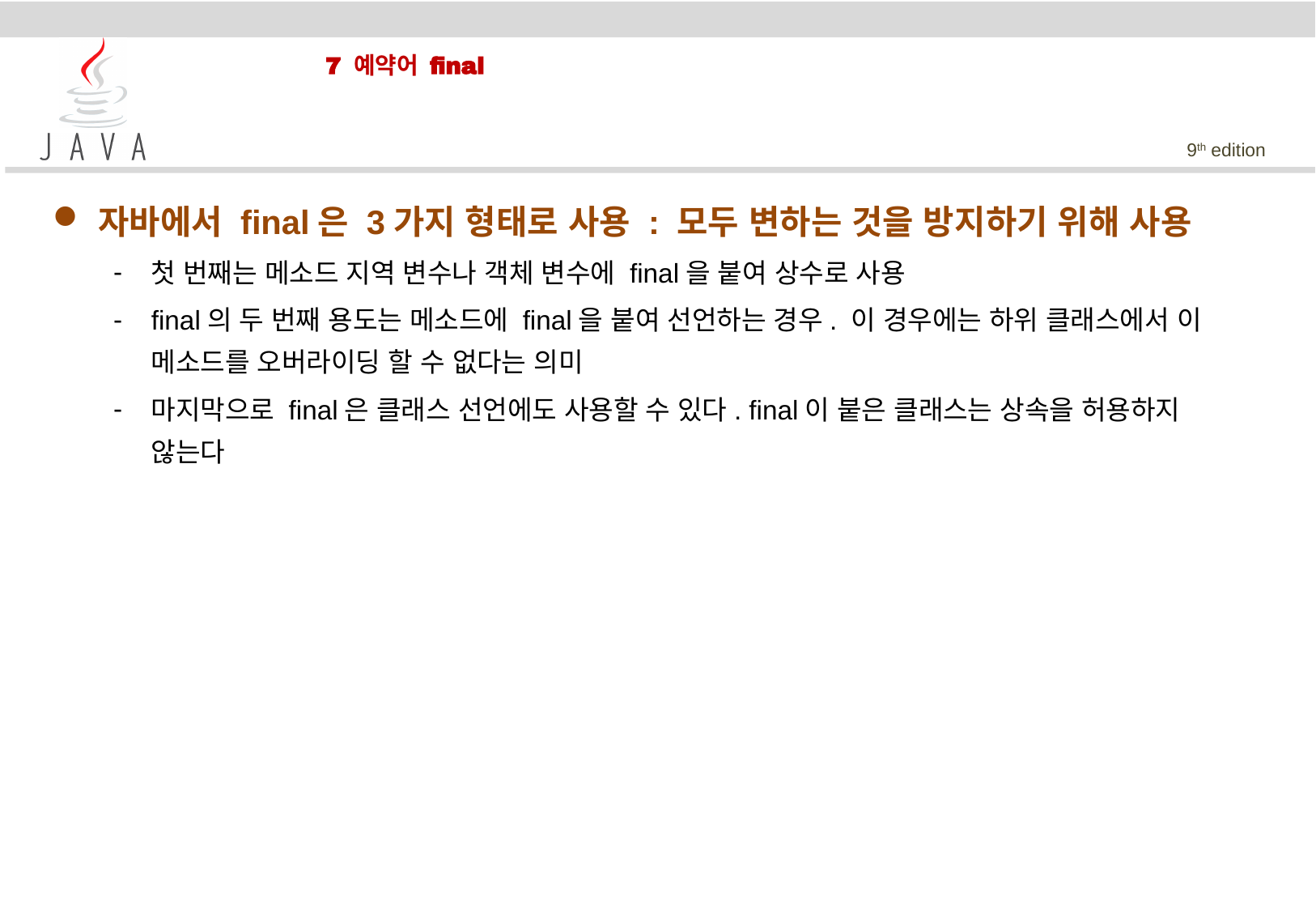

# 7 예약어 final

자바에서 final은 3가지 형태로 사용 : 모두 변하는 것을 방지하기 위해 사용
첫 번째는 메소드 지역 변수나 객체 변수에 final을 붙여 상수로 사용
final의 두 번째 용도는 메소드에 final을 붙여 선언하는 경우. 이 경우에는 하위 클래스에서 이 메소드를 오버라이딩 할 수 없다는 의미
마지막으로 final은 클래스 선언에도 사용할 수 있다. final이 붙은 클래스는 상속을 허용하지 않는다